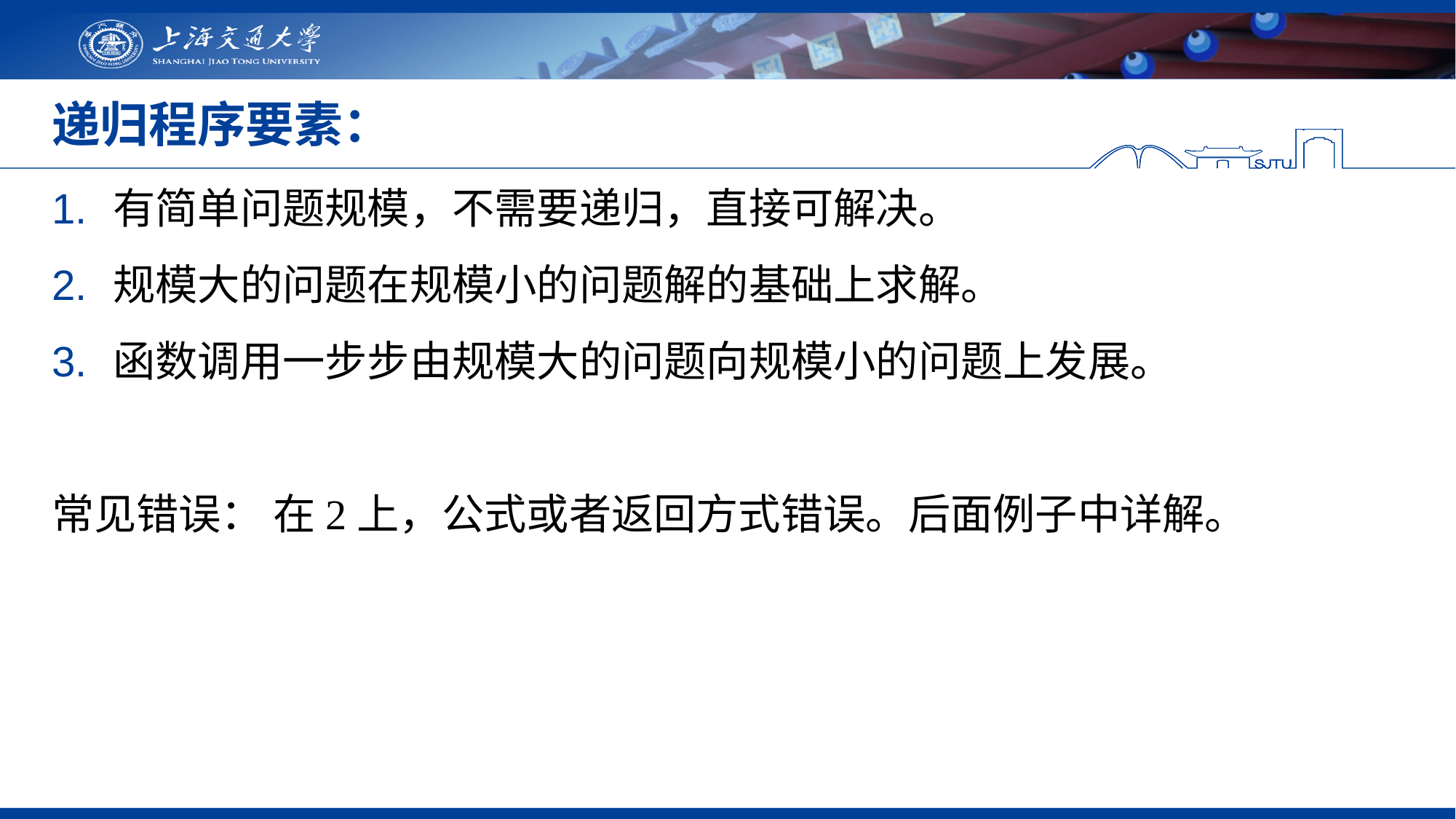

# 递归程序要素：
有简单问题规模，不需要递归，直接可解决。
规模大的问题在规模小的问题解的基础上求解。
函数调用一步步由规模大的问题向规模小的问题上发展。

常见错误： 在2上，公式或者返回方式错误。后面例子中详解。